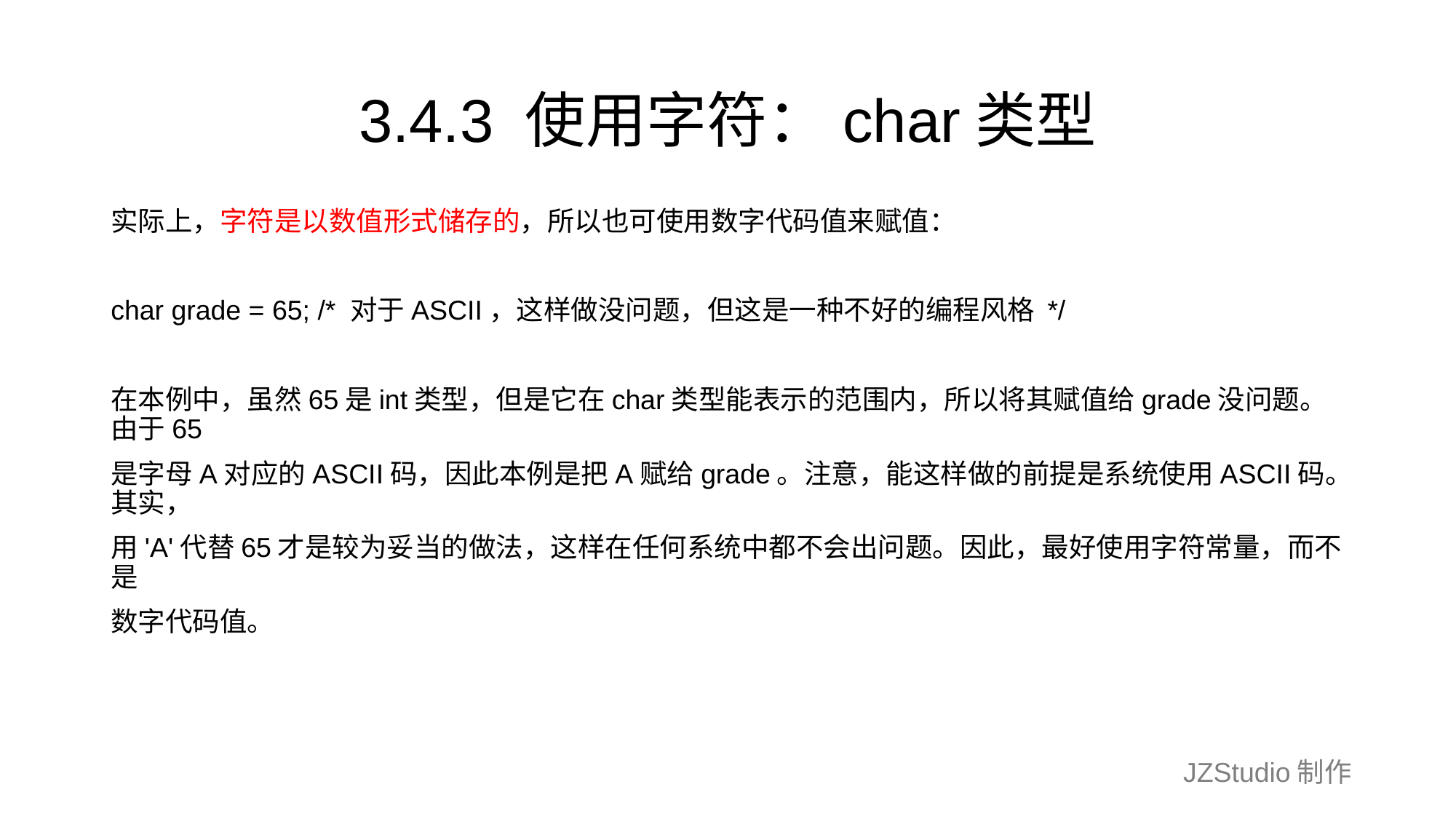

# 3.4.3 使用字符：char类型
实际上，字符是以数值形式储存的，所以也可使用数字代码值来赋值：

char grade = 65; /* 对于ASCII，这样做没问题，但这是一种不好的编程风格 */

在本例中，虽然65是int类型，但是它在char类型能表示的范围内，所以将其赋值给grade没问题。由于65
是字母A对应的ASCII码，因此本例是把A赋给grade。注意，能这样做的前提是系统使用ASCII码。其实，
用'A'代替65才是较为妥当的做法，这样在任何系统中都不会出问题。因此，最好使用字符常量，而不是
数字代码值。